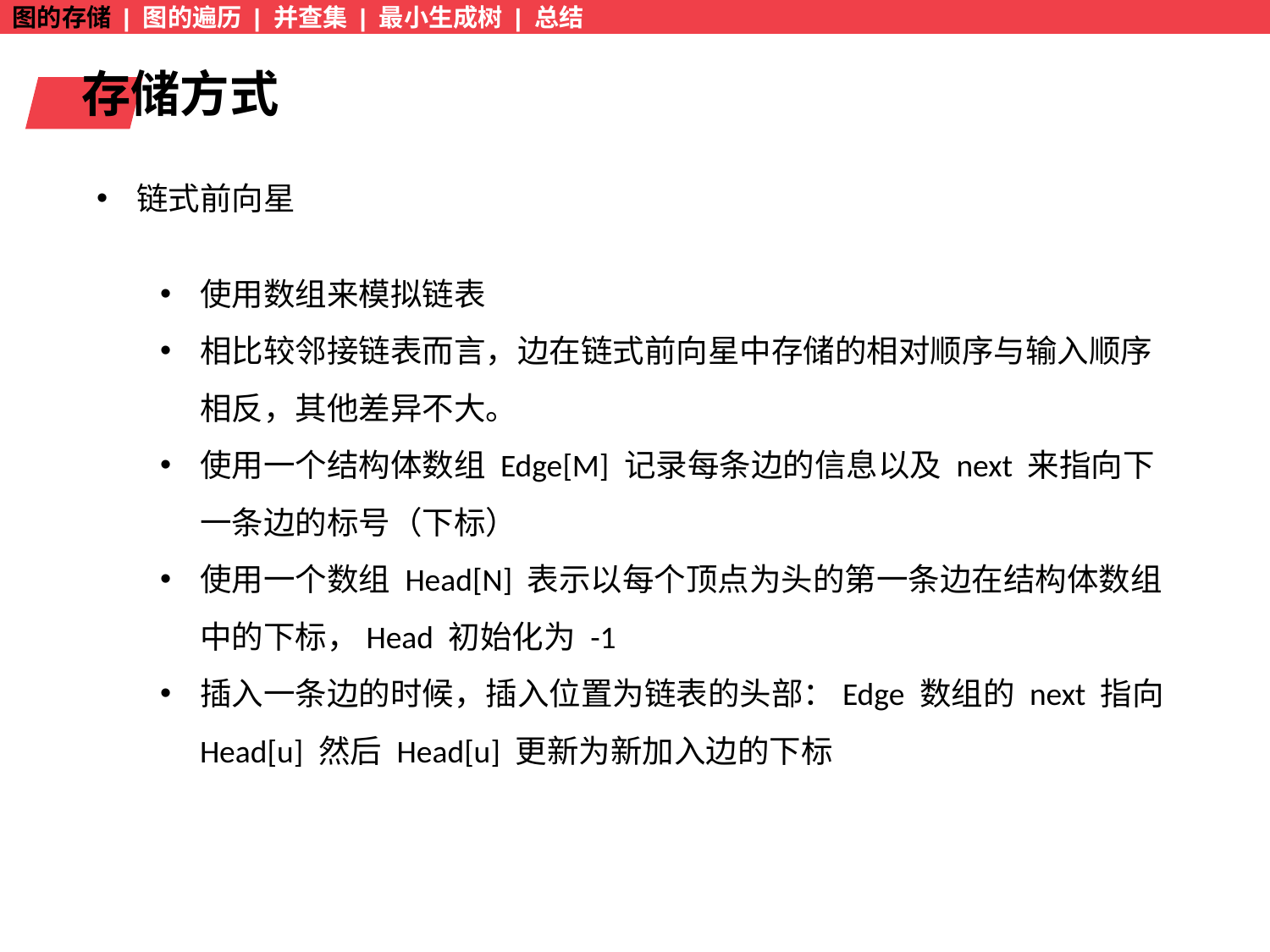

图的存储 | 图的遍历 | 并查集 | 最小生成树 | 总结
存储方式

链式前向星

使用数组来模拟链表
相比较邻接链表而言，边在链式前向星中存储的相对顺序与输入顺序相反，其他差异不大。
使用一个结构体数组 Edge[M] 记录每条边的信息以及 next 来指向下一条边的标号（下标）
使用一个数组 Head[N] 表示以每个顶点为头的第一条边在结构体数组中的下标，Head 初始化为 -1
插入一条边的时候，插入位置为链表的头部：Edge 数组的 next 指向 Head[u] 然后 Head[u] 更新为新加入边的下标

10